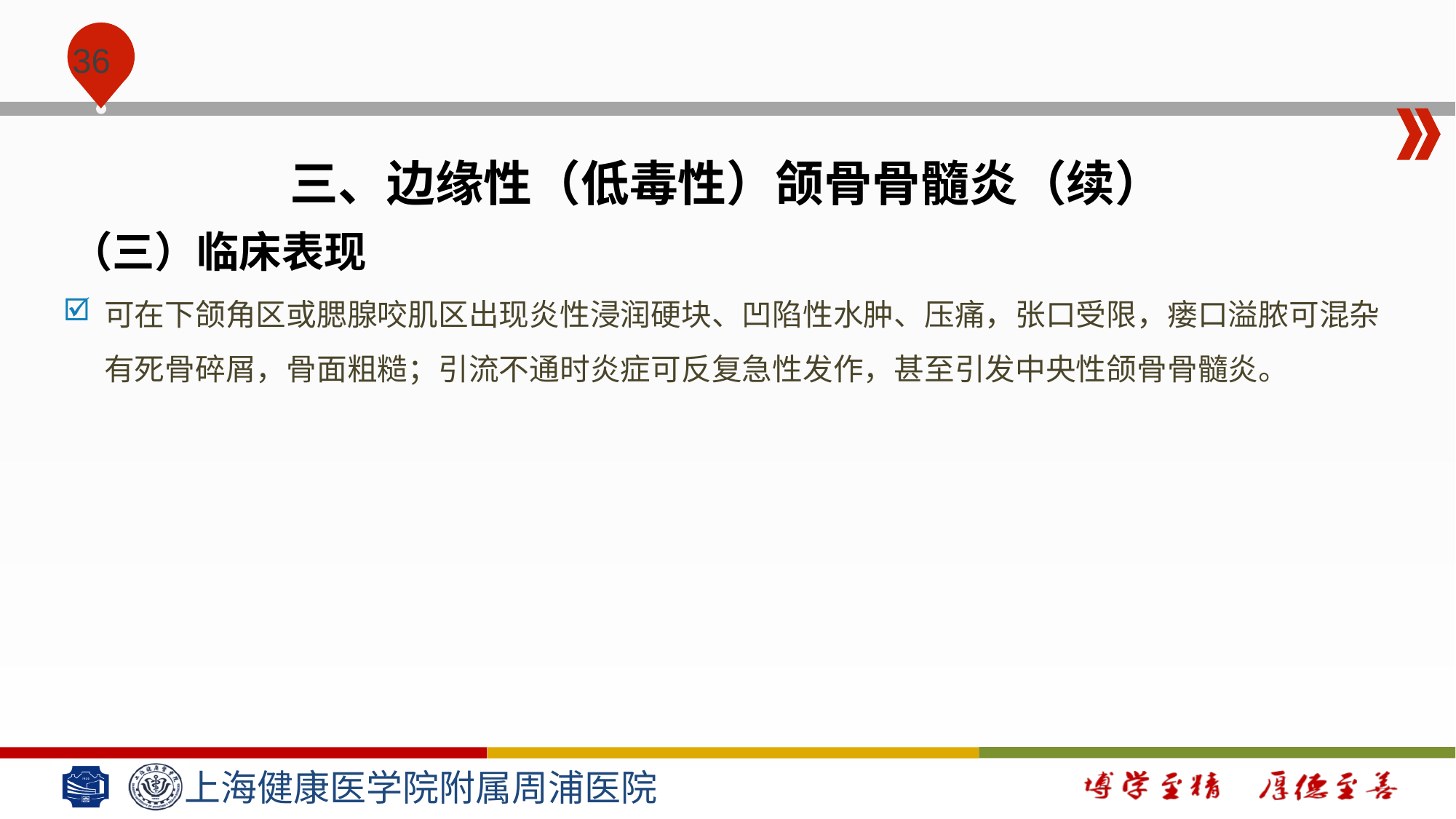

#
三、边缘性（低毒性）颌骨骨髓炎（续）
（三）临床表现
可在下颌角区或腮腺咬肌区出现炎性浸润硬块、凹陷性水肿、压痛，张口受限，瘘口溢脓可混杂有死骨碎屑，骨面粗糙；引流不通时炎症可反复急性发作，甚至引发中央性颌骨骨髓炎。